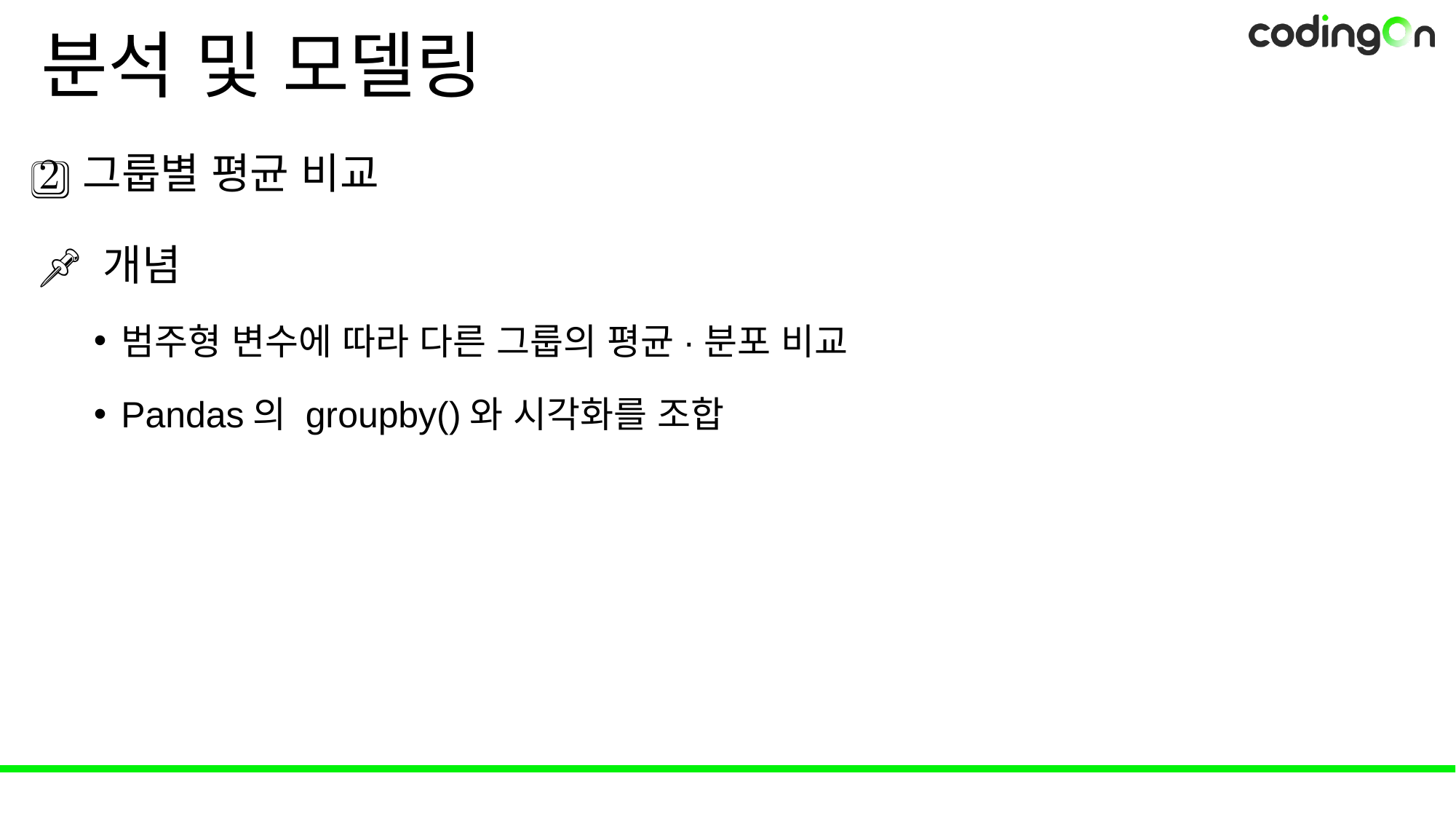

# 분석 및 모델링
2️⃣ 그룹별 평균 비교
📌 개념
범주형 변수에 따라 다른 그룹의 평균·분포 비교
Pandas의 groupby()와 시각화를 조합